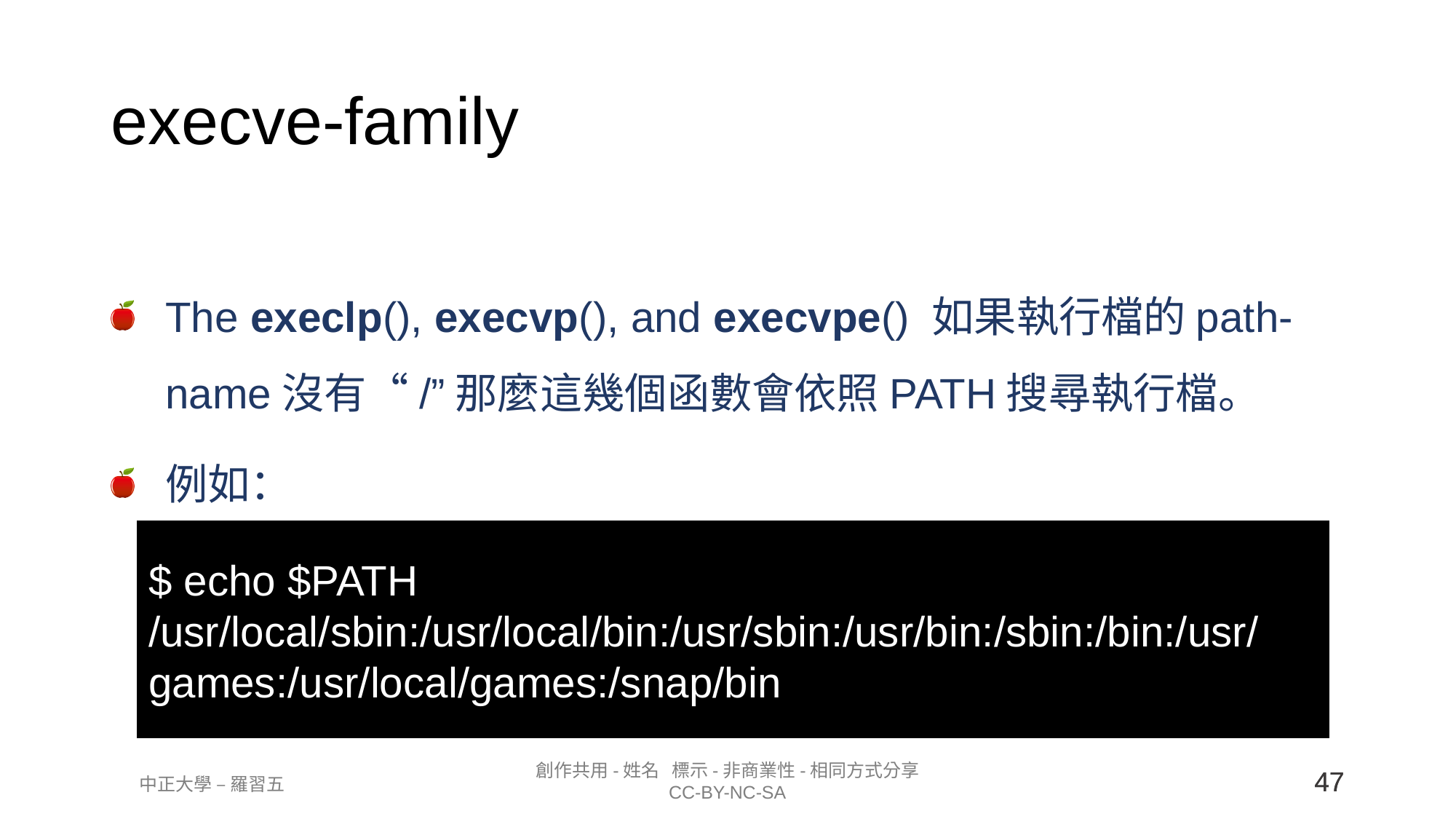

# execve-family
The execlp(), execvp(), and execvpe() 如果執行檔的path-name沒有“/”那麼這幾個函數會依照PATH搜尋執行檔。
例如：

$ echo $PATH
/usr/local/sbin:/usr/local/bin:/usr/sbin:/usr/bin:/sbin:/bin:/usr/games:/usr/local/games:/snap/bin